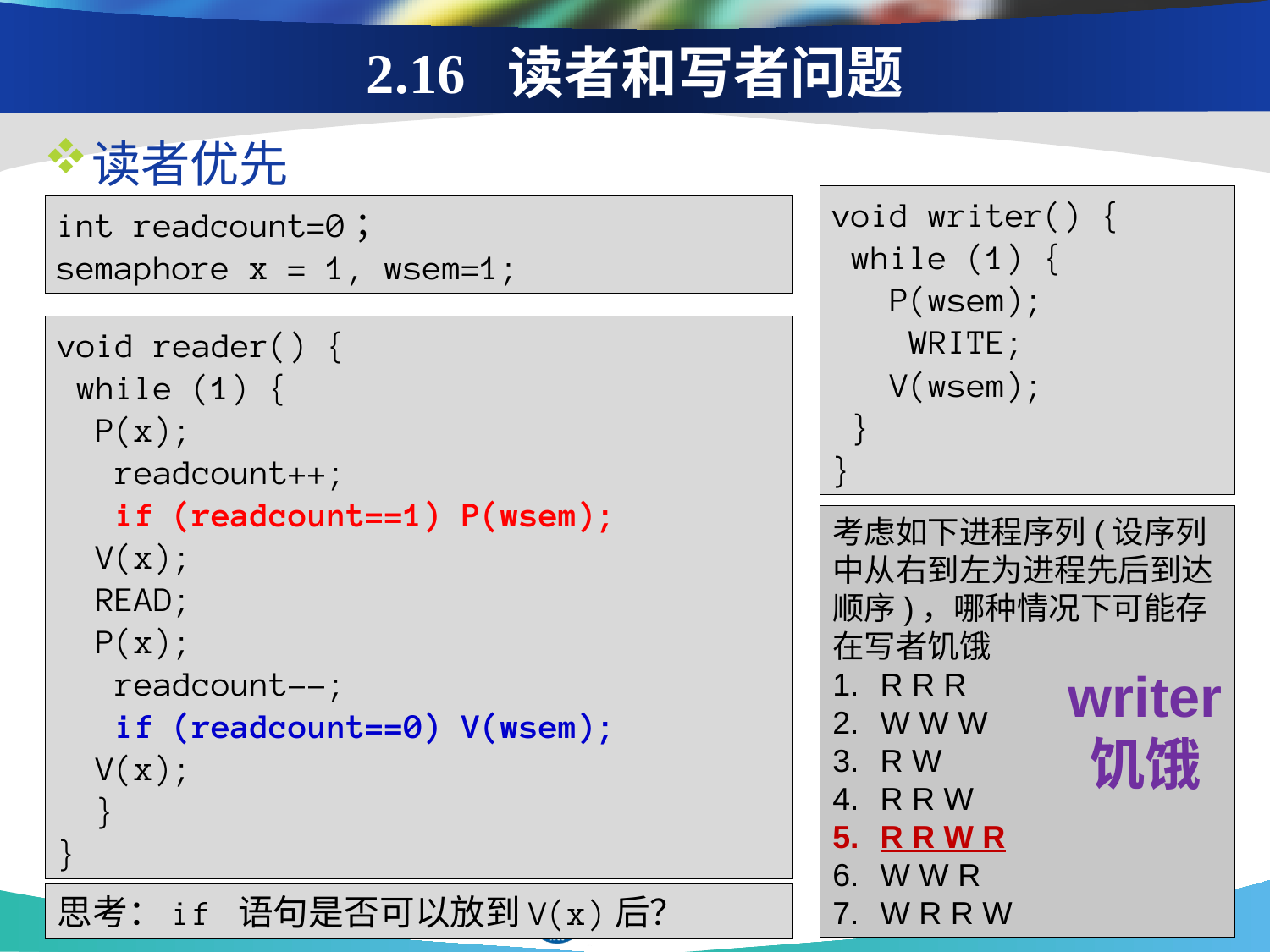

# 2.16  读者和写者问题
读者优先
void writer() {
 while (1) {
   P(wsem);
    WRITE;
   V(wsem);
 }
}
int readcount=0；
semaphore x = 1, wsem=1;
void reader() {
 while (1) {
  P(x);
   readcount++;
   if (readcount==1) P(wsem);
  V(x);
  READ;
  P(x);
   readcount--;
   if (readcount==0) V(wsem);
  V(x);
  }
}
考虑如下进程序列(设序列中从右到左为进程先后到达顺序)，哪种情况下可能存在写者饥饿
R R R
W W W
R W
R R W
R R W R
W W R
W R R W
writer
饥饿
思考：if 语句是否可以放到V(x)后？